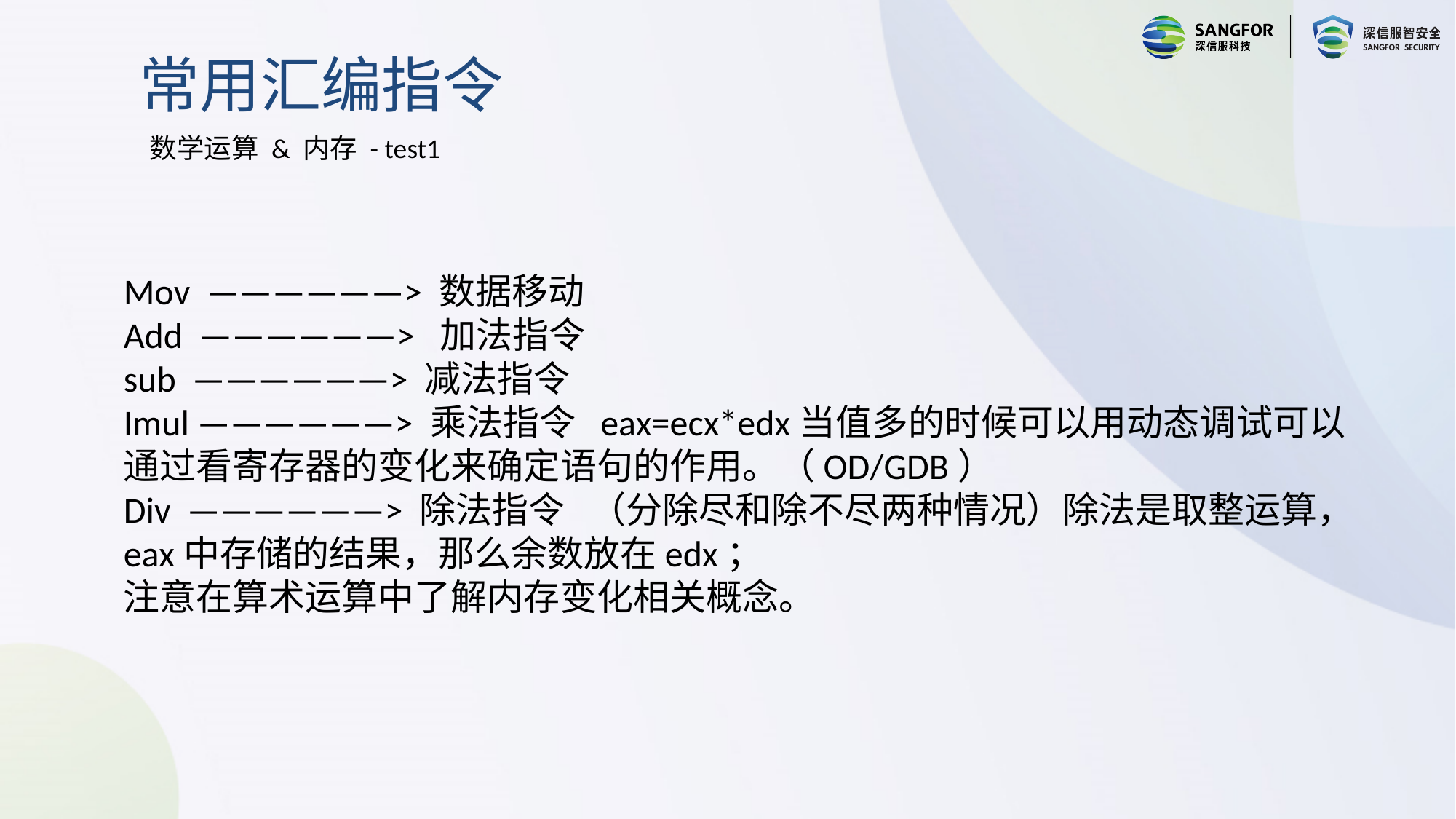

常用汇编指令
数学运算 & 内存 - test1
Mov  ——————> 数据移动
Add  ——————>  加法指令
sub  ——————> 减法指令
Imul ——————> 乘法指令  eax=ecx*edx当值多的时候可以用动态调试可以通过看寄存器的变化来确定语句的作用。（OD/GDB）
Div  ——————> 除法指令   （分除尽和除不尽两种情况）除法是取整运算，eax中存储的结果，那么余数放在edx；
注意在算术运算中了解内存变化相关概念。